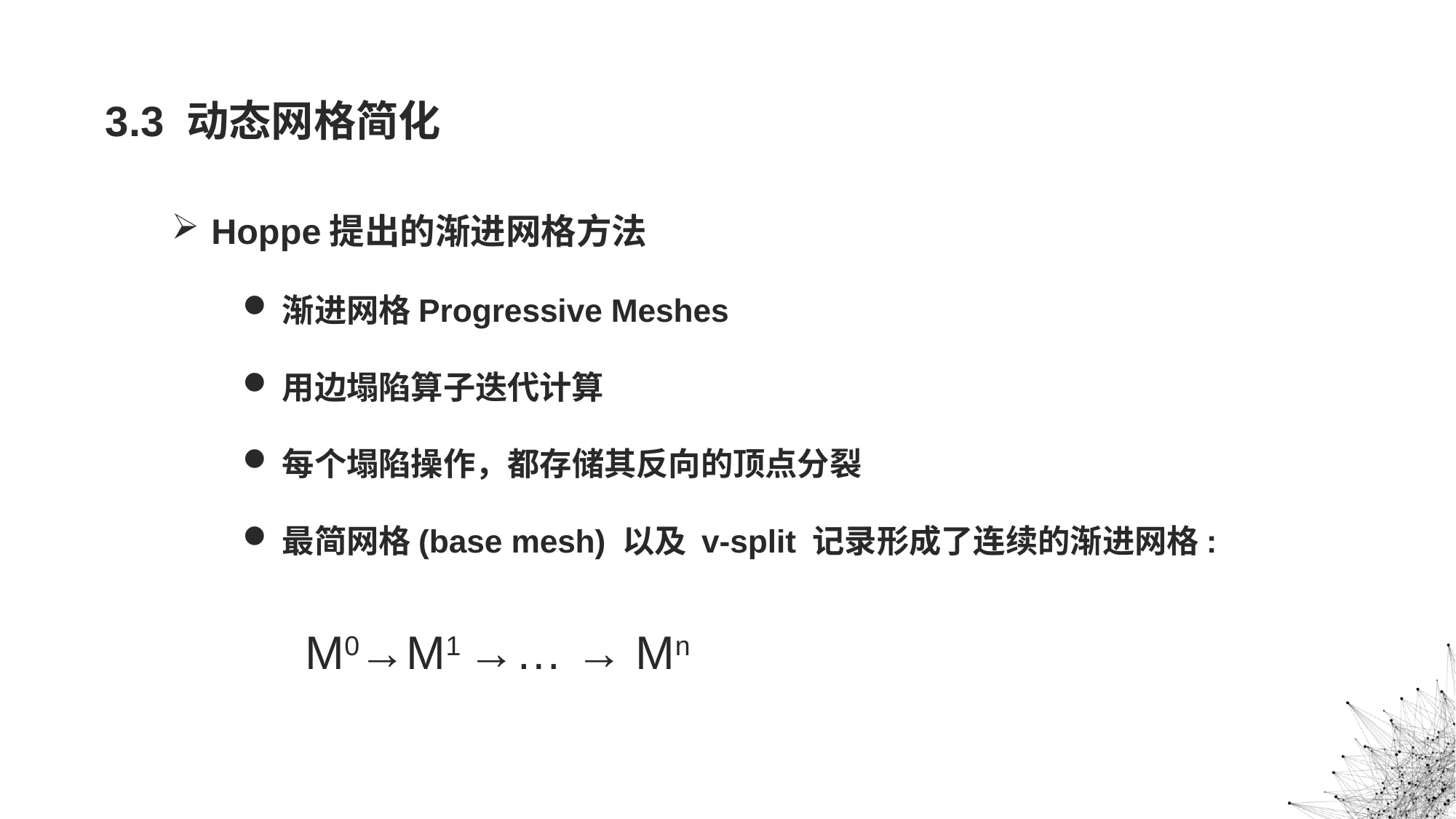

# 3.3 动态网格简化
Hoppe提出的渐进网格方法
渐进网格Progressive Meshes
用边塌陷算子迭代计算
每个塌陷操作，都存储其反向的顶点分裂
最简网格(base mesh) 以及 v-split 记录形成了连续的渐进网格:
M0→M1 →… → Mn